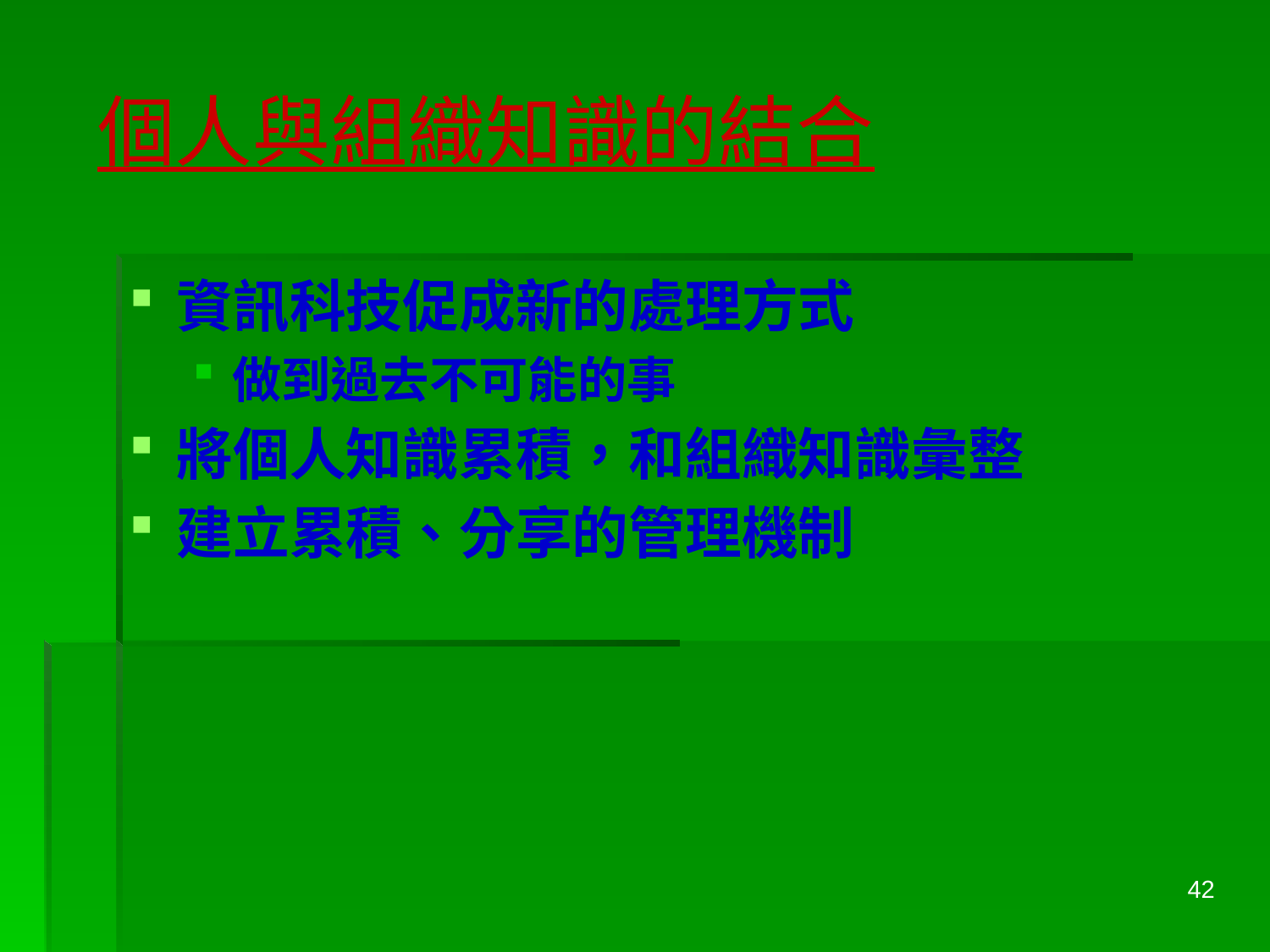

# 個人與組織知識的結合
資訊科技促成新的處理方式
做到過去不可能的事
將個人知識累積，和組織知識彙整
建立累積、分享的管理機制
42